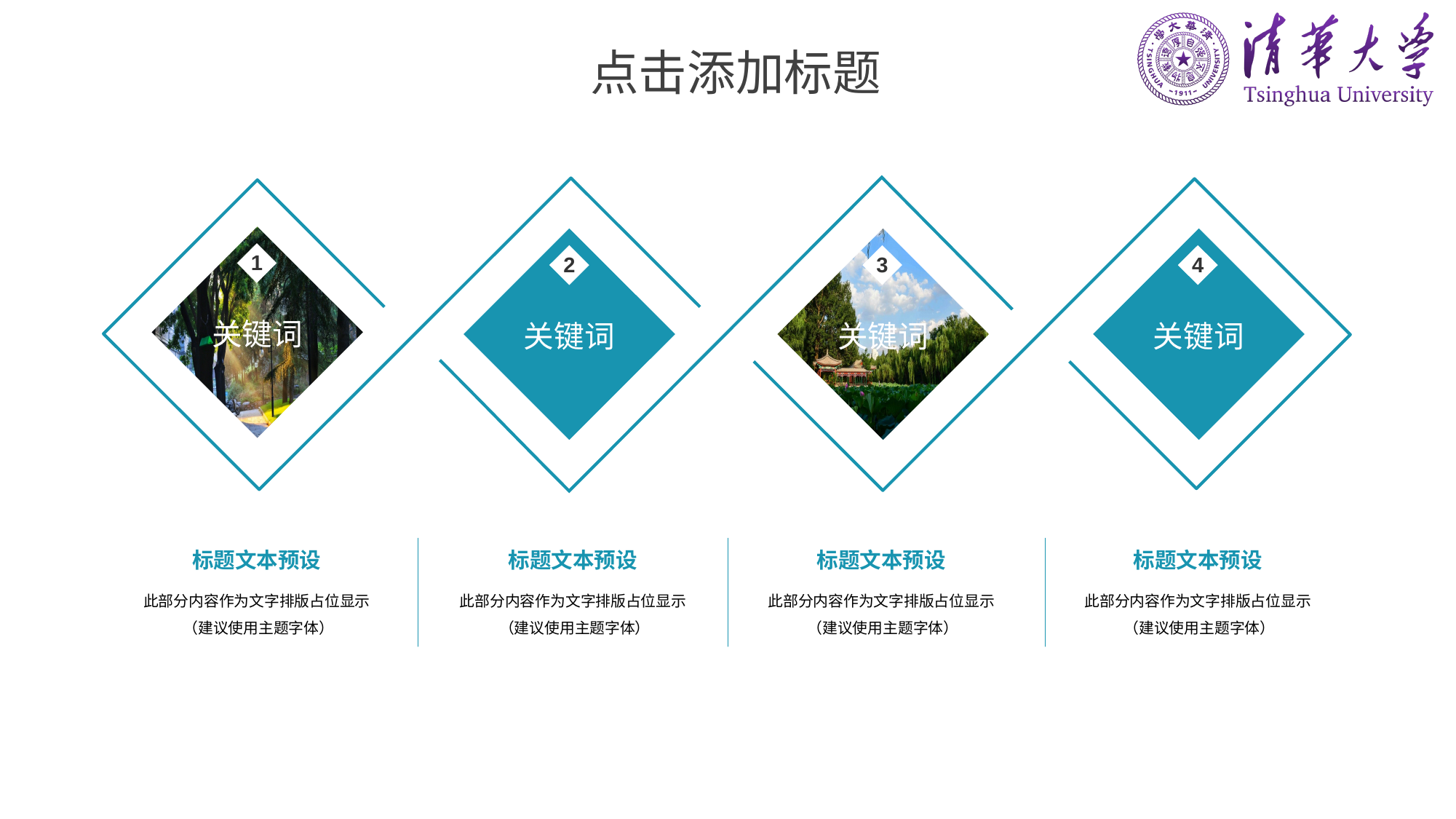

点击添加标题

关键词
关键词
关键词
关键词
1
2
3
4
标题文本预设
此部分内容作为文字排版占位显示
 （建议使用主题字体）
标题文本预设
此部分内容作为文字排版占位显示
 （建议使用主题字体）
标题文本预设
此部分内容作为文字排版占位显示
 （建议使用主题字体）
标题文本预设
此部分内容作为文字排版占位显示
 （建议使用主题字体）